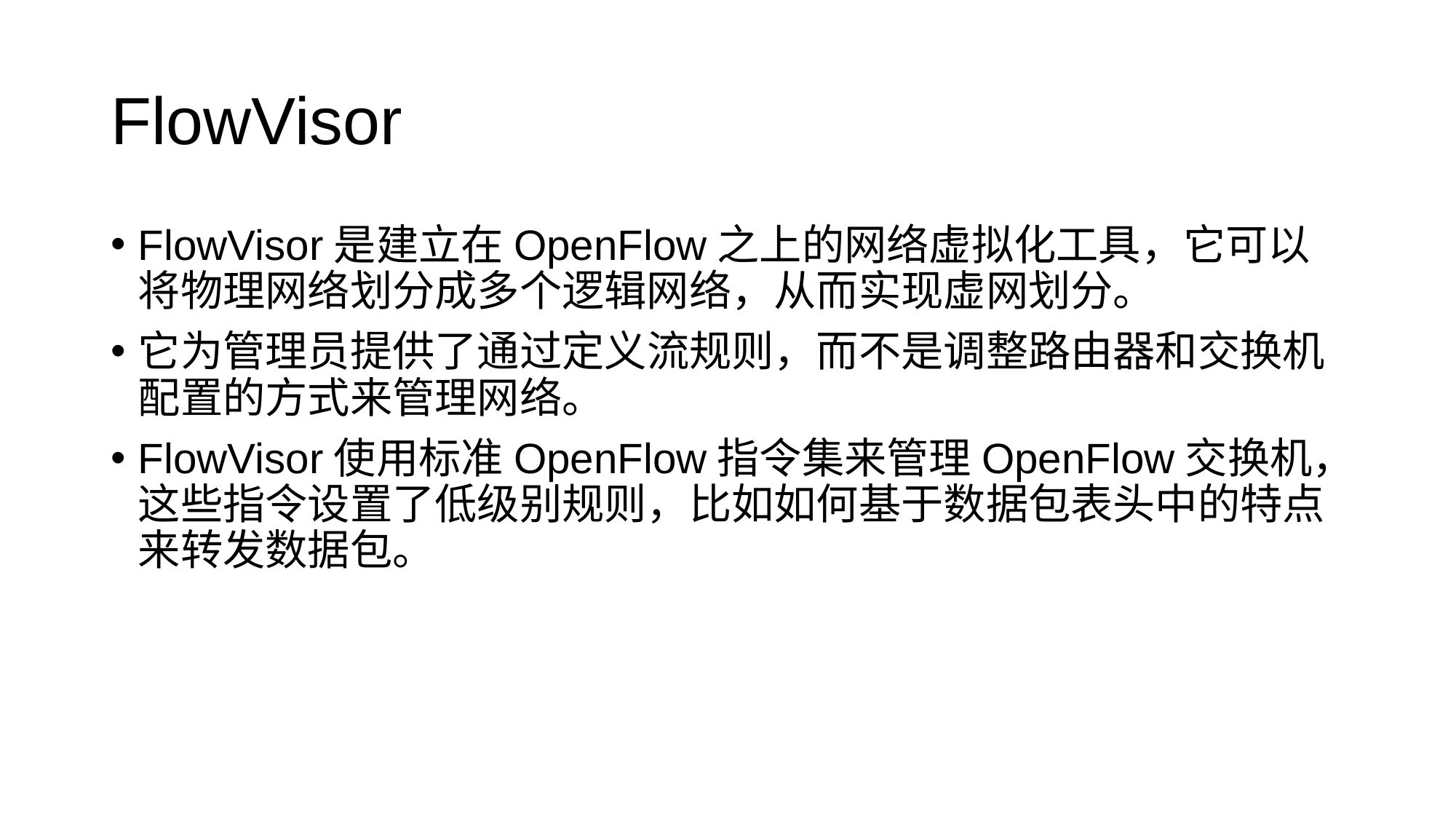

# FlowVisor
FlowVisor是建立在OpenFlow之上的网络虚拟化工具，它可以将物理网络划分成多个逻辑网络，从而实现虚网划分。
它为管理员提供了通过定义流规则，而不是调整路由器和交换机配置的方式来管理网络。
FlowVisor使用标准OpenFlow指令集来管理OpenFlow交换机，这些指令设置了低级别规则，比如如何基于数据包表头中的特点来转发数据包。